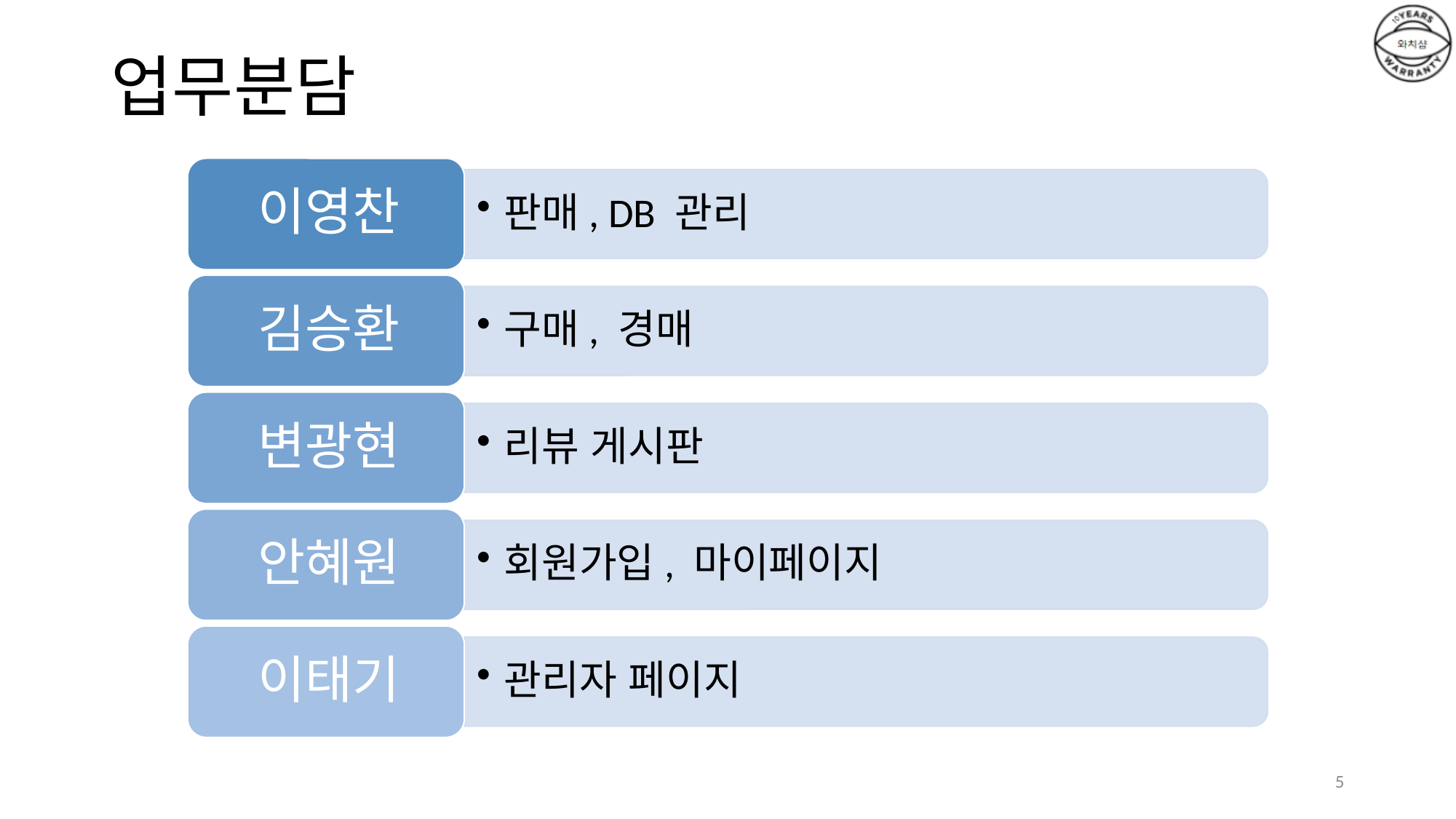

# 업무분담
판매, DB 관리
이영찬
구매, 경매
김승환
리뷰 게시판
변광현
회원가입, 마이페이지
안혜원
관리자 페이지
이태기
5